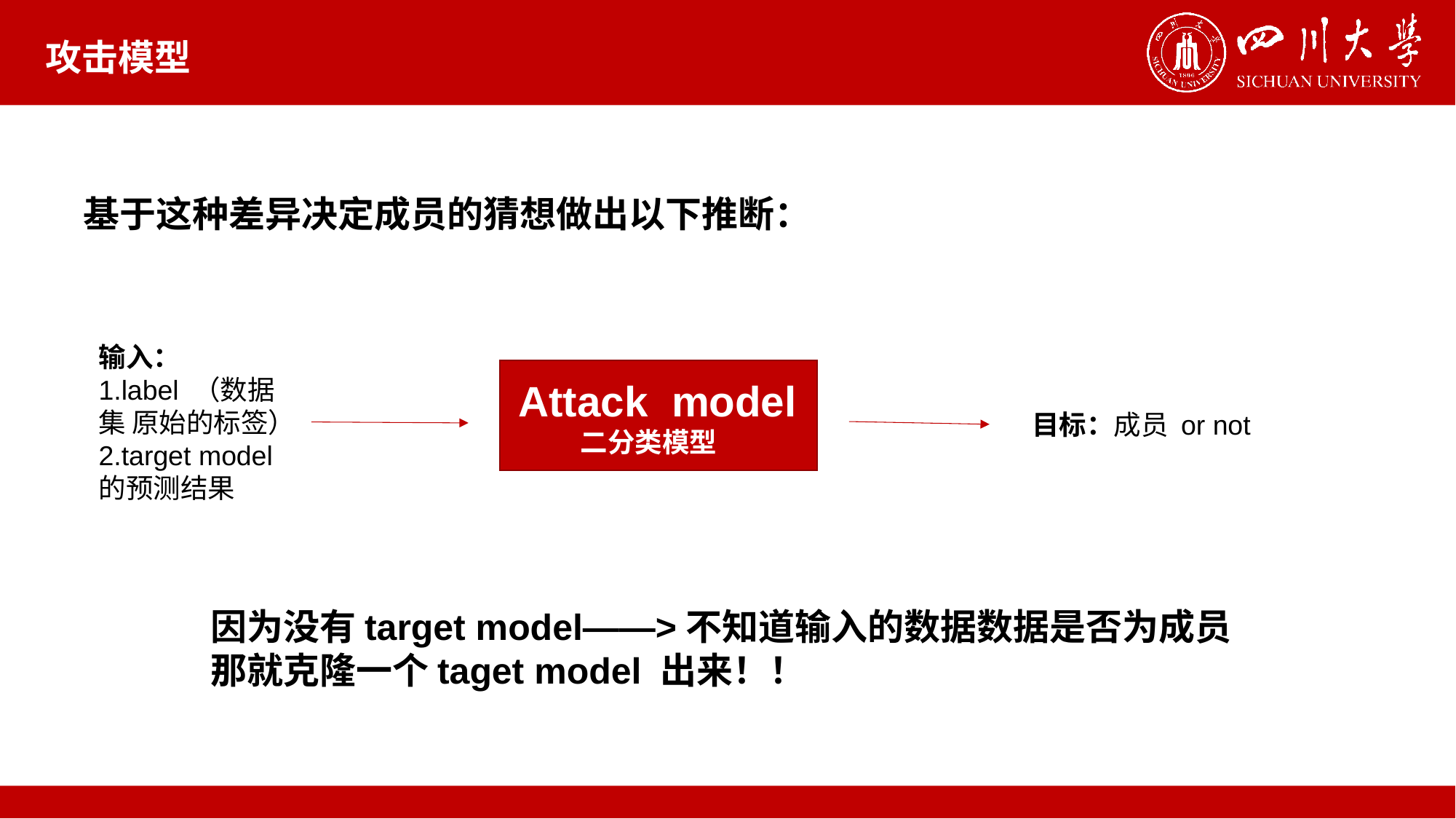

# 攻击模型
基于这种差异决定成员的猜想做出以下推断：

输入：
1.label （数据集 原始的标签）
2.target model的预测结果

Attack  model
         二分类模型
目标：成员 or not
因为没有target model——>不知道输入的数据数据是否为成员
那就克隆一个taget model 出来！！